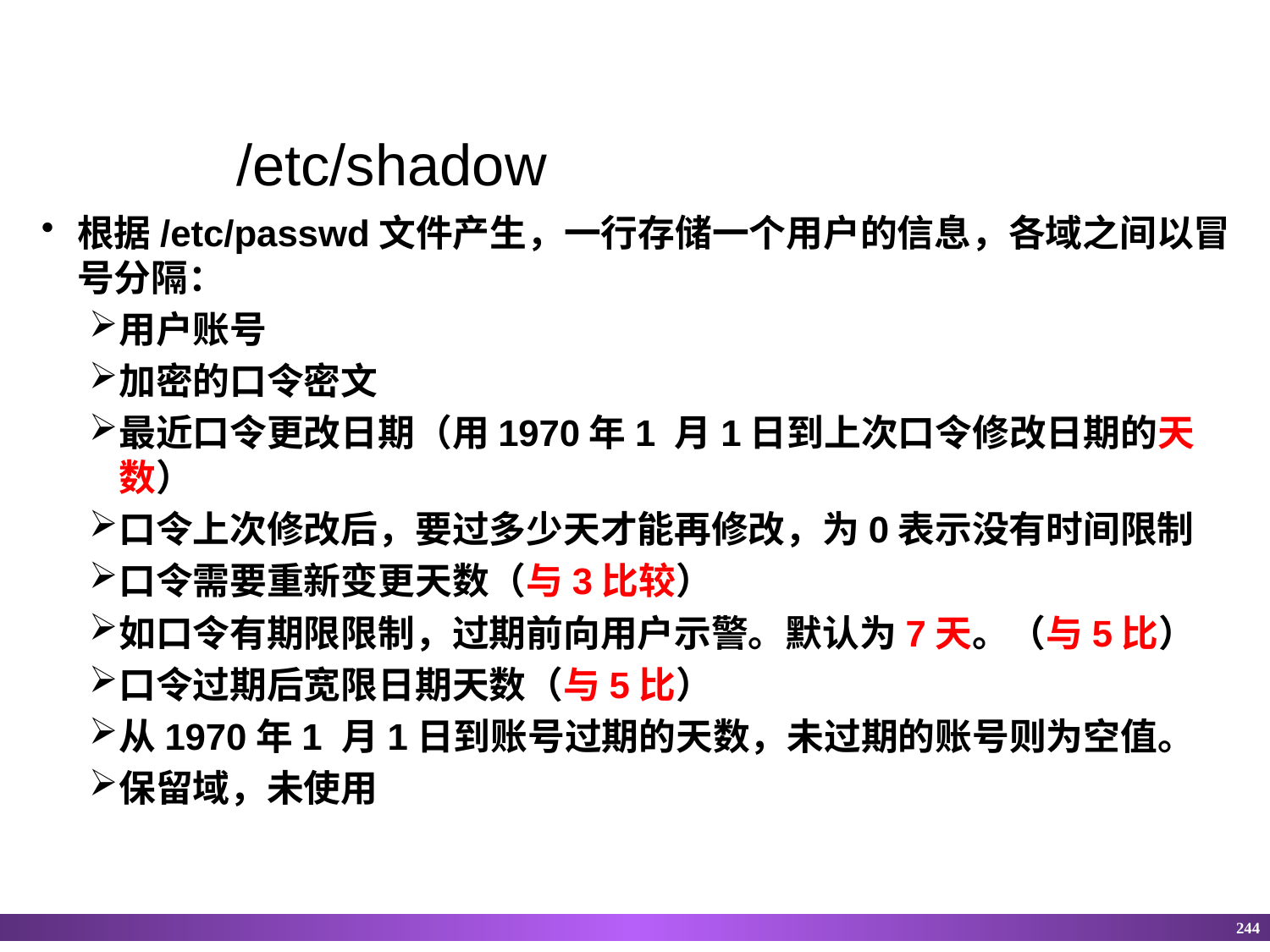

# /etc/shadow
根据/etc/passwd文件产生，一行存储一个用户的信息，各域之间以冒号分隔：
用户账号
加密的口令密文
最近口令更改日期（用1970年1 月1日到上次口令修改日期的天数）
口令上次修改后，要过多少天才能再修改，为0表示没有时间限制
口令需要重新变更天数（与3比较）
如口令有期限限制，过期前向用户示警。默认为7天。（与5比）
口令过期后宽限日期天数（与5比）
从1970年1 月1日到账号过期的天数，未过期的账号则为空值。
保留域，未使用